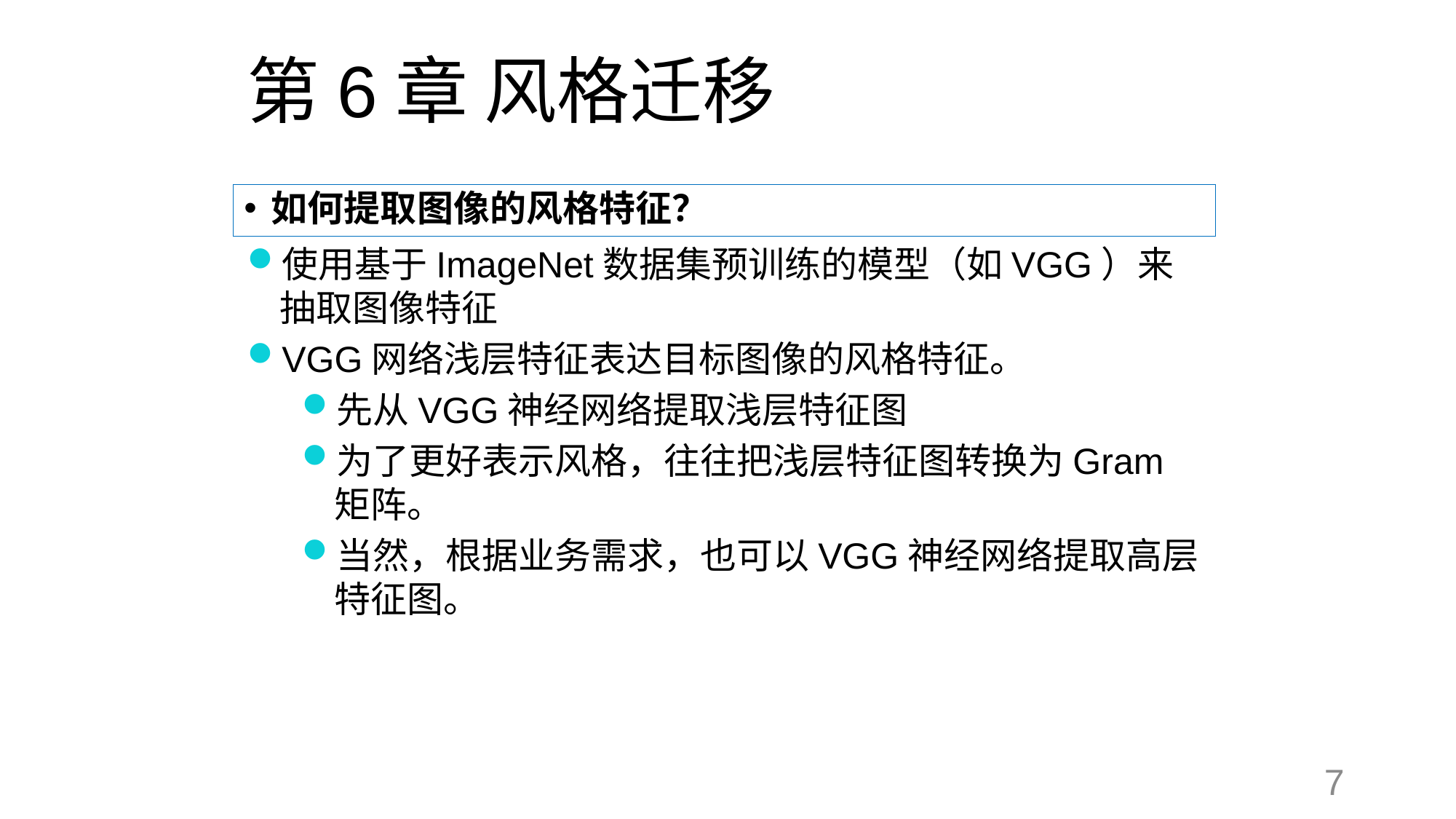

# 第6章 风格迁移
如何提取图像的风格特征？
使用基于ImageNet数据集预训练的模型（如VGG）来抽取图像特征
VGG网络浅层特征表达目标图像的风格特征。
先从VGG神经网络提取浅层特征图
为了更好表示风格，往往把浅层特征图转换为Gram矩阵。
当然，根据业务需求，也可以VGG神经网络提取高层特征图。

7